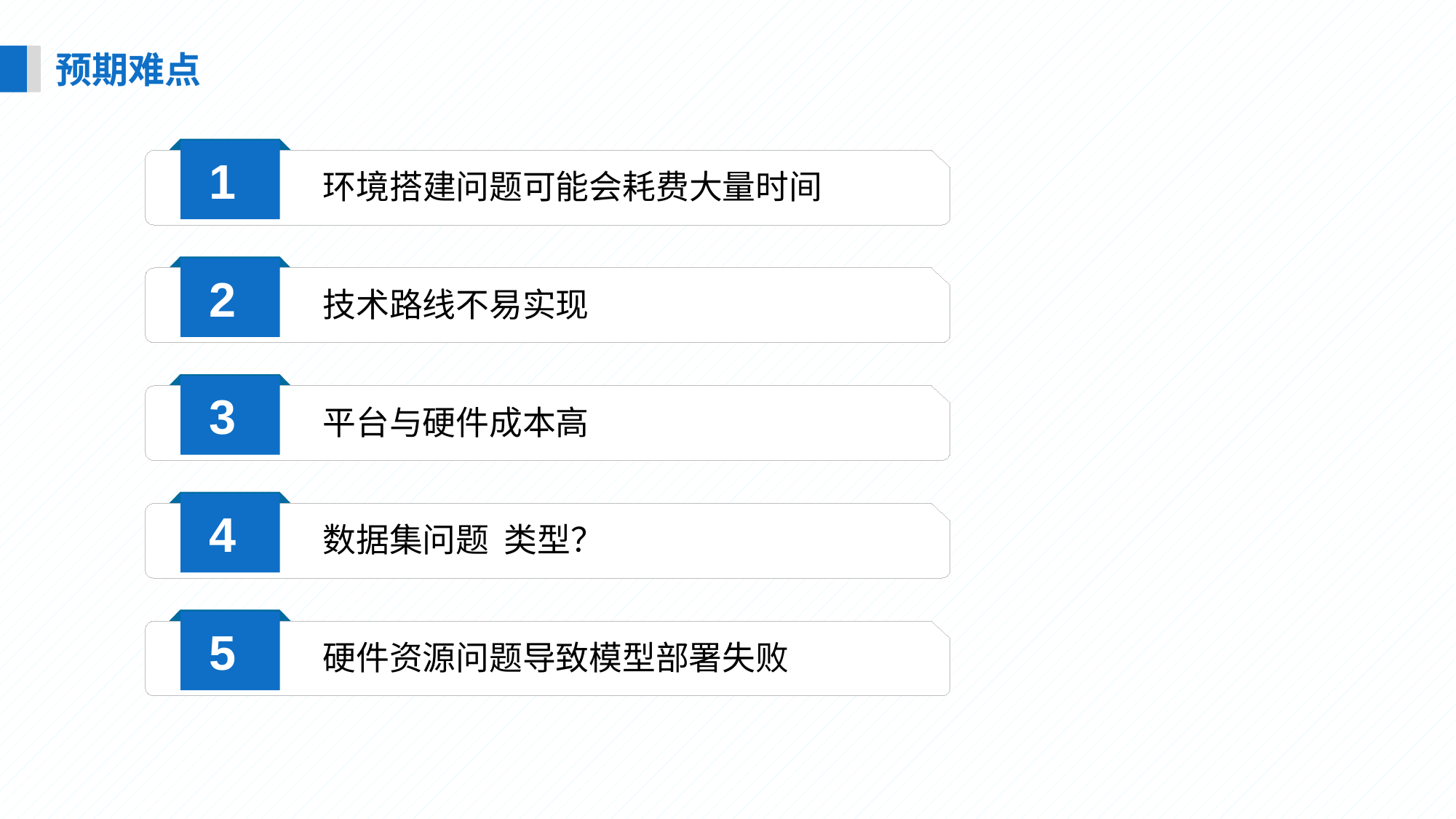

预期难点

1

环境搭建问题可能会耗费大量时间

2

技术路线不易实现

3

平台与硬件成本高

4

数据集问题  类型？

5

硬件资源问题导致模型部署失败